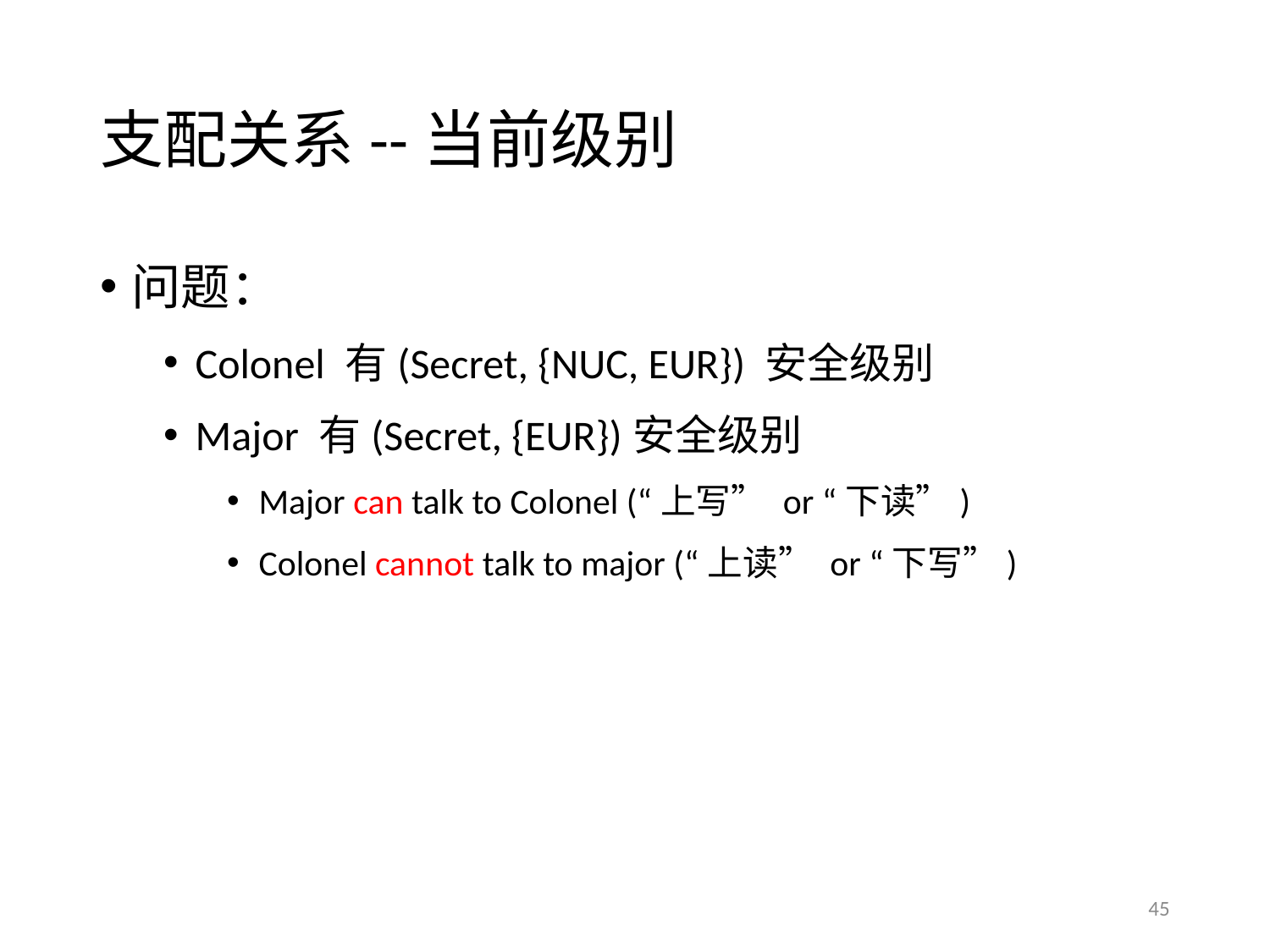

# 支配关系--当前级别
问题：
Colonel 有(Secret, {NUC, EUR}) 安全级别
Major 有(Secret, {EUR})安全级别
Major can talk to Colonel (“上写” or “下读”)
Colonel cannot talk to major (“上读” or “下写”)

45